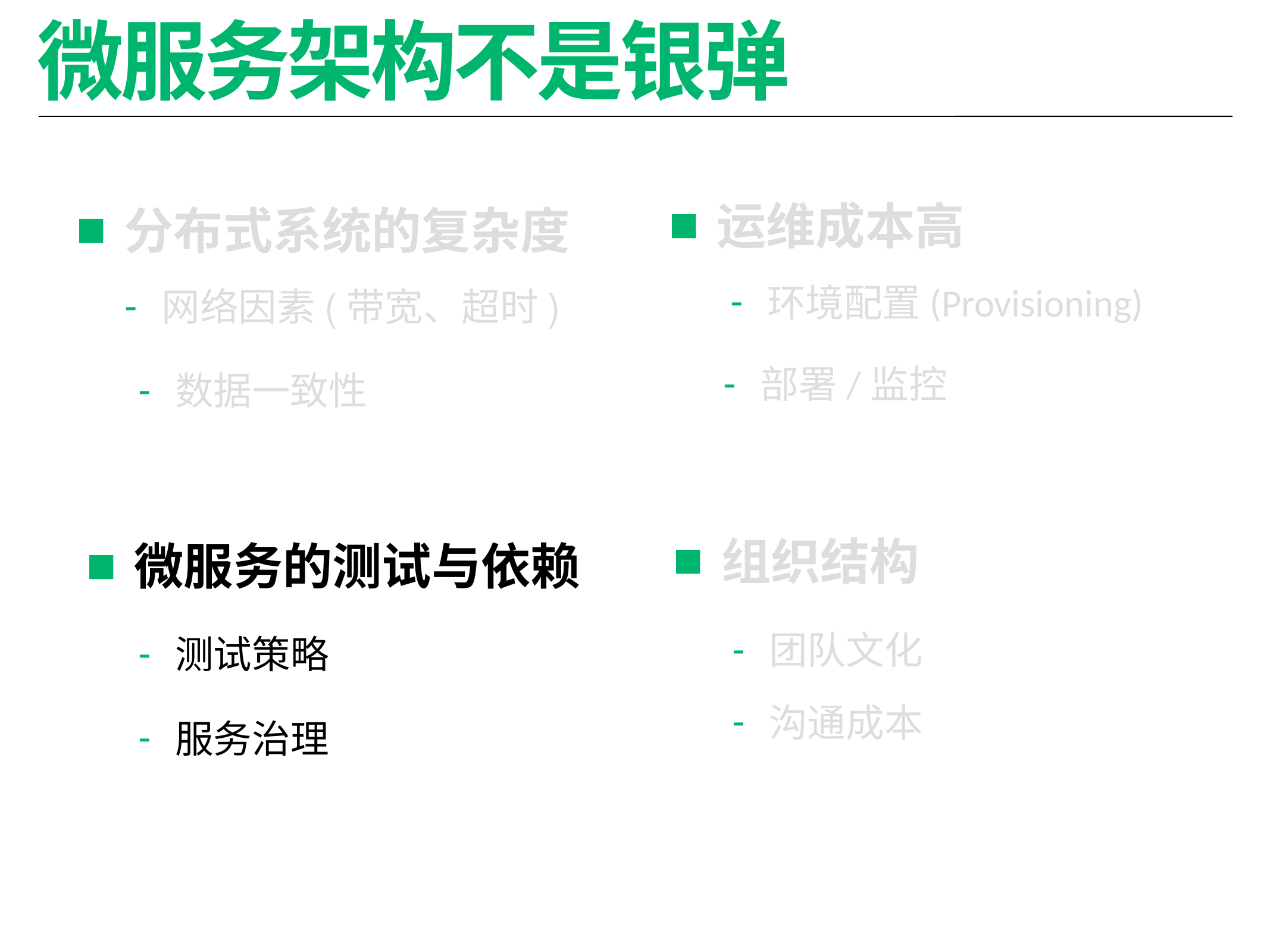

# 微服务架构不是银弹
运维成本高
分布式系统的复杂度
环境配置(Provisioning)
网络因素(带宽、超时)
部署/监控
数据一致性
组织结构
微服务的测试与依赖
团队文化
测试策略
沟通成本
服务治理
74